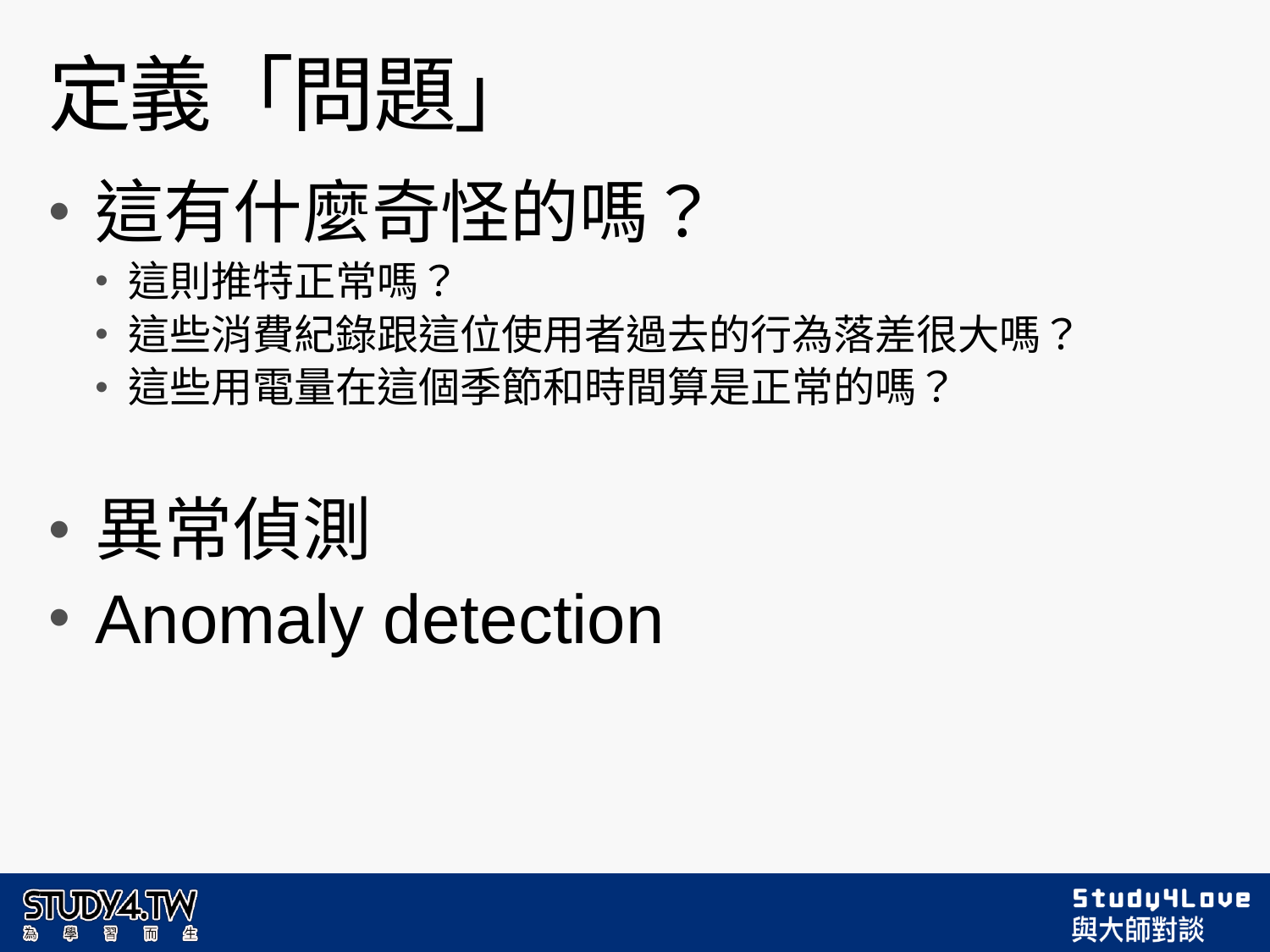

# 定義「問題」
這有什麼奇怪的嗎？
這則推特正常嗎？
這些消費紀錄跟這位使用者過去的行為落差很大嗎？
這些用電量在這個季節和時間算是正常的嗎？

異常偵測
Anomaly detection